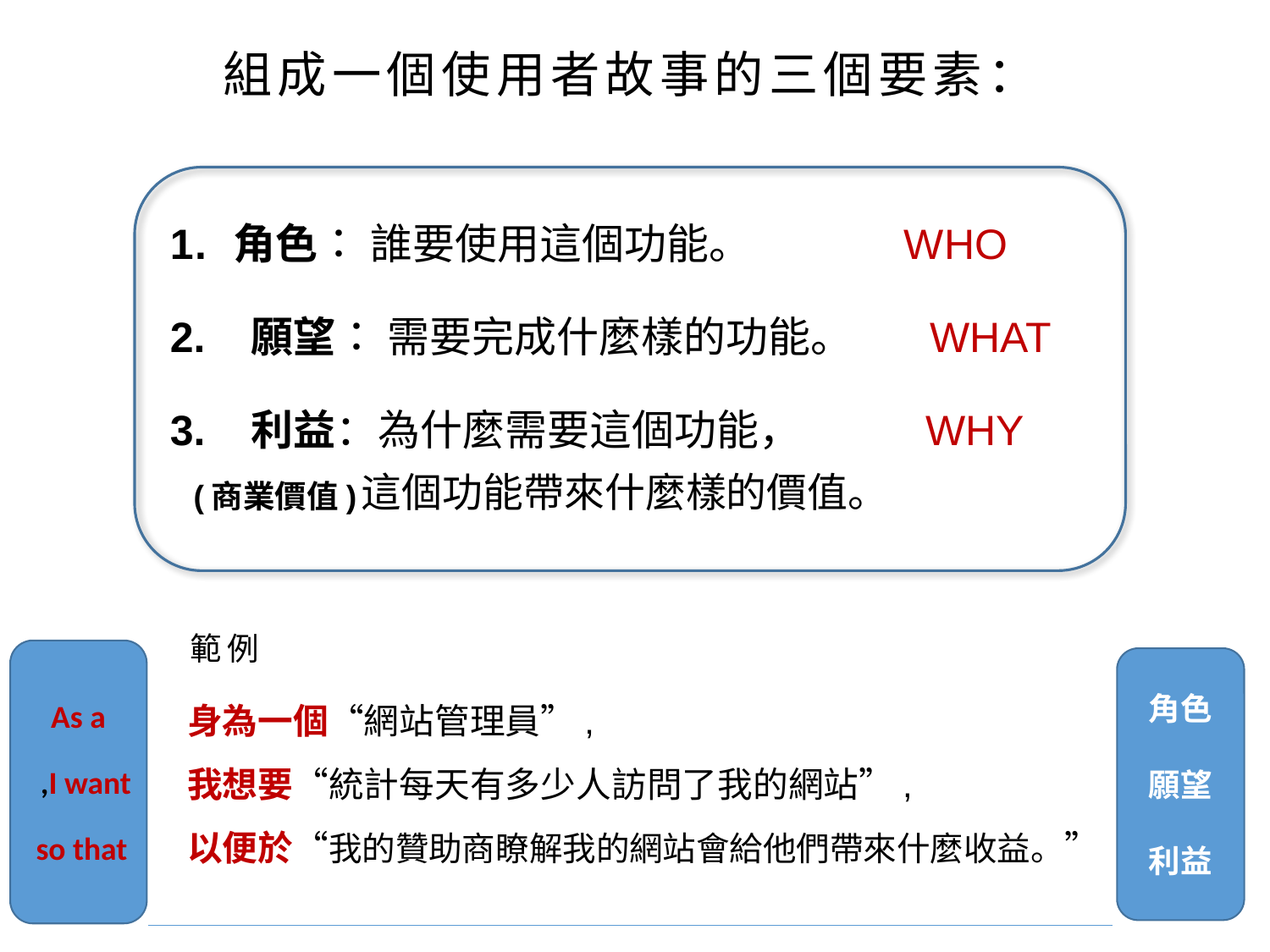

組成一個使用者故事的三個要素：

角色： 誰要使用這個功能。               WHO

2.   願望： 需要完成什麼樣的功能。       WHAT

3.   利益：為什麼需要這個功能，            WHY
                   這個功能帶來什麼樣的價值。
(商業價值)
範例

角色

願望

利益
As a
身為一個“網站管理員”,
我想要“統計每天有多少人訪問了我的網站”,
以便於“我的贊助商瞭解我的網站會給他們帶來什麼收益。”
,I want
so that